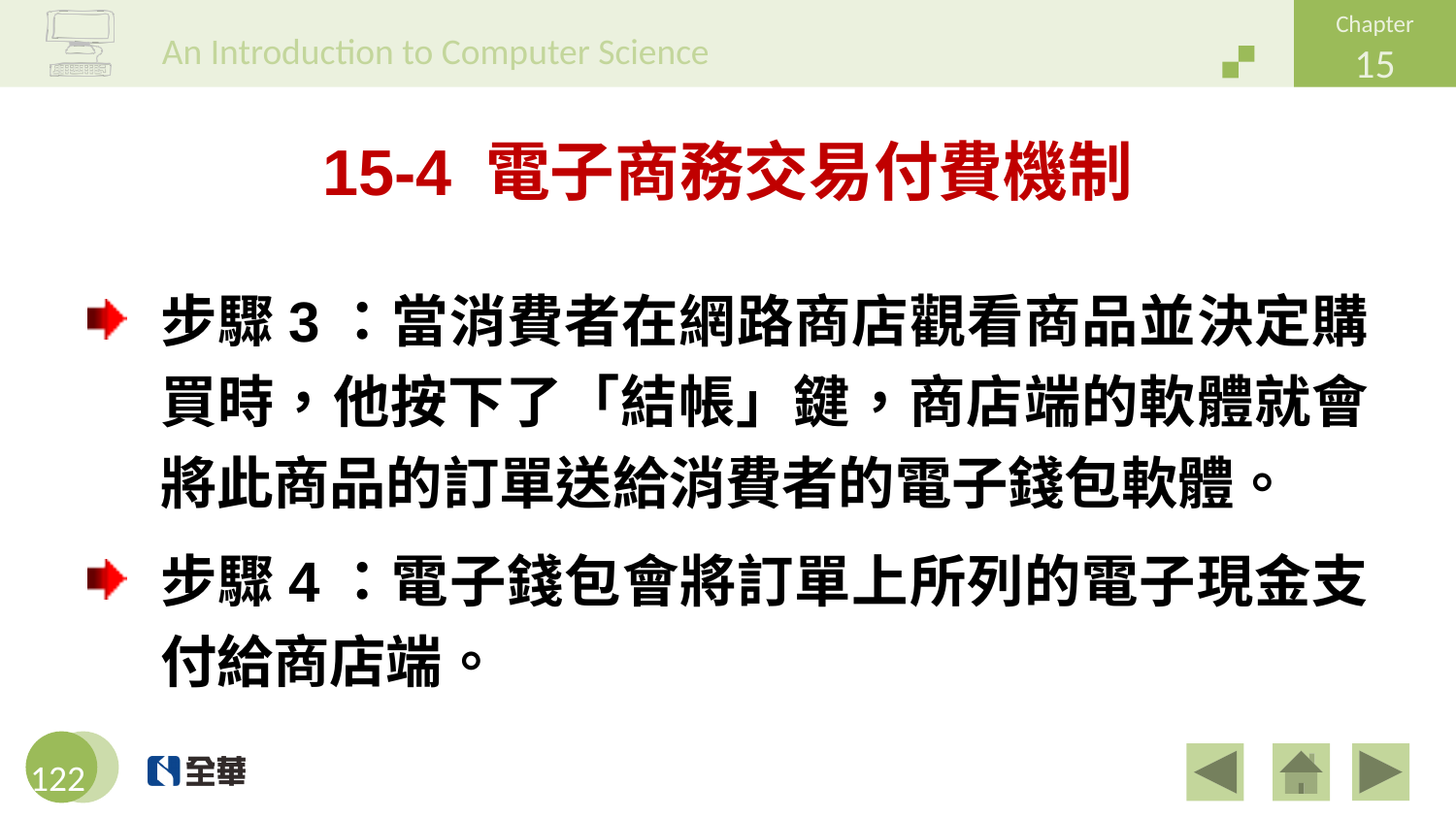

# 15-4 電子商務交易付費機制
步驟3：當消費者在網路商店觀看商品並決定購買時，他按下了「結帳」鍵，商店端的軟體就會將此商品的訂單送給消費者的電子錢包軟體。
步驟4：電子錢包會將訂單上所列的電子現金支付給商店端。